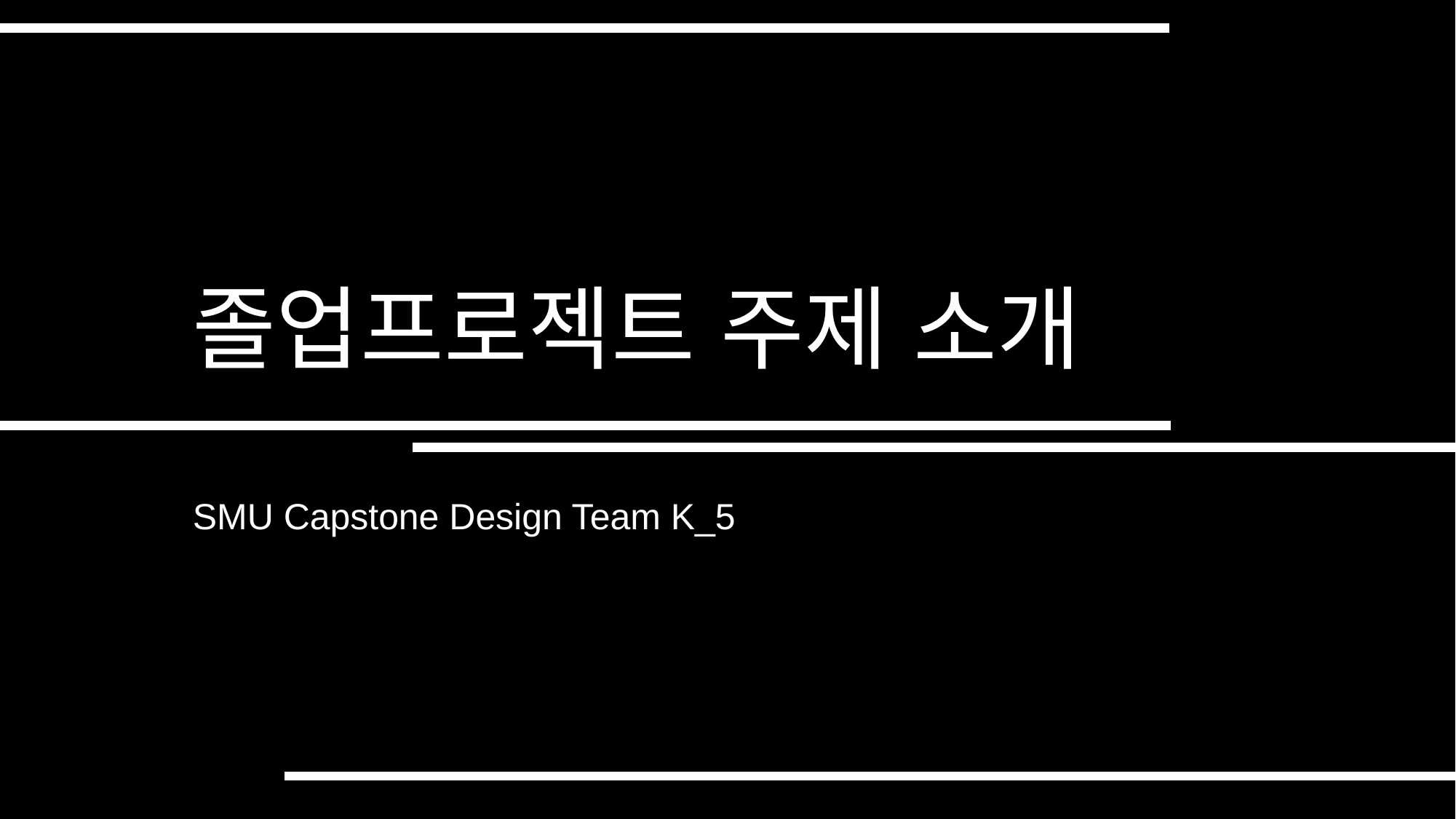

# 졸업프로젝트 주제 소개
SMU Capstone Design Team K_5